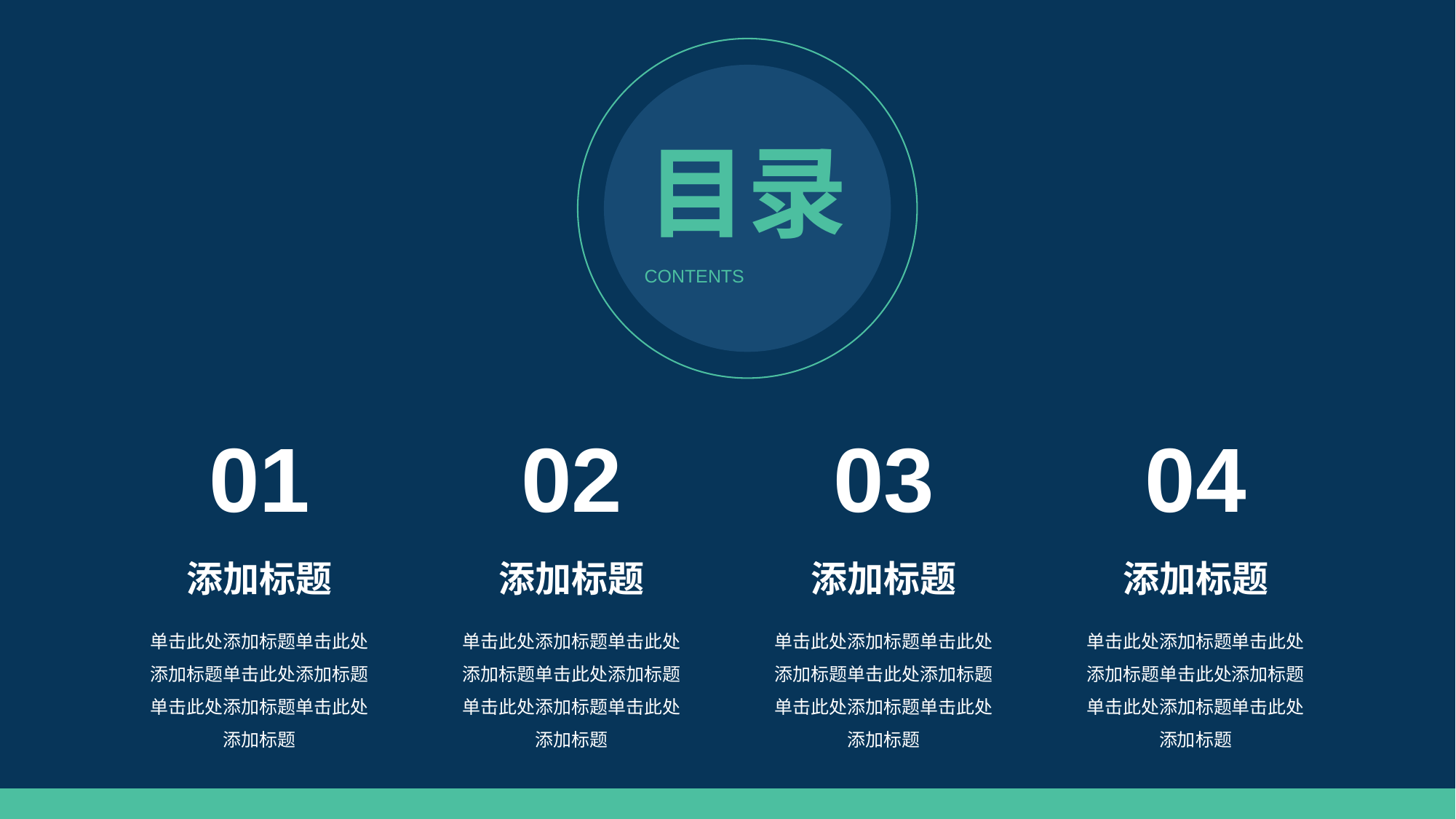

目录
CONTENTS
01
02
03
04
添加标题
单击此处添加标题单击此处添加标题单击此处添加标题单击此处添加标题单击此处添加标题
添加标题
单击此处添加标题单击此处添加标题单击此处添加标题单击此处添加标题单击此处添加标题
添加标题
单击此处添加标题单击此处添加标题单击此处添加标题单击此处添加标题单击此处添加标题
添加标题
单击此处添加标题单击此处添加标题单击此处添加标题单击此处添加标题单击此处添加标题